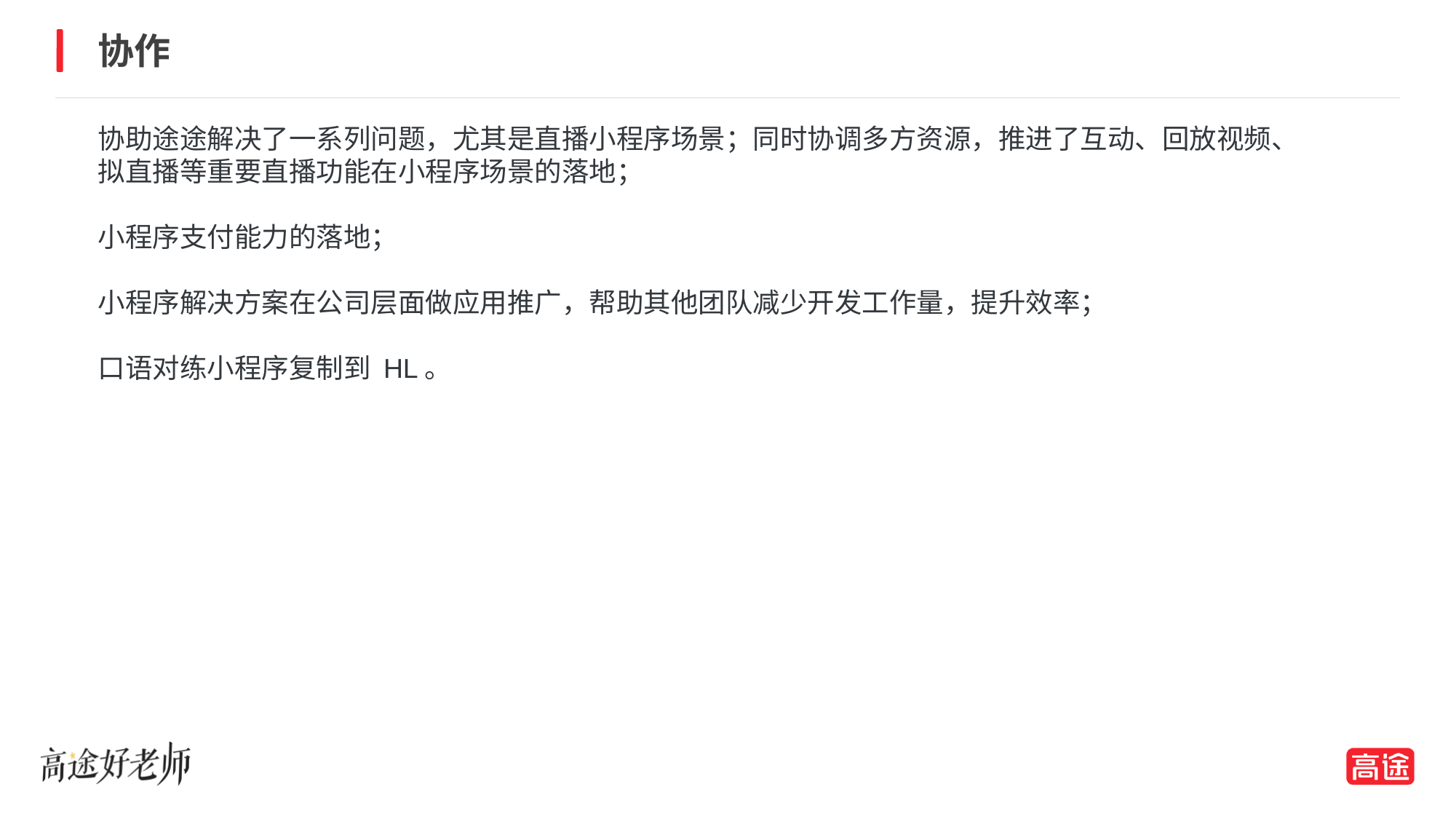

协作
协助途途解决了一系列问题，尤其是直播小程序场景；同时协调多方资源，推进了互动、回放视频、拟直播等重要直播功能在小程序场景的落地；

小程序支付能力的落地；

小程序解决方案在公司层面做应用推广，帮助其他团队减少开发工作量，提升效率；

口语对练小程序复制到 HL。